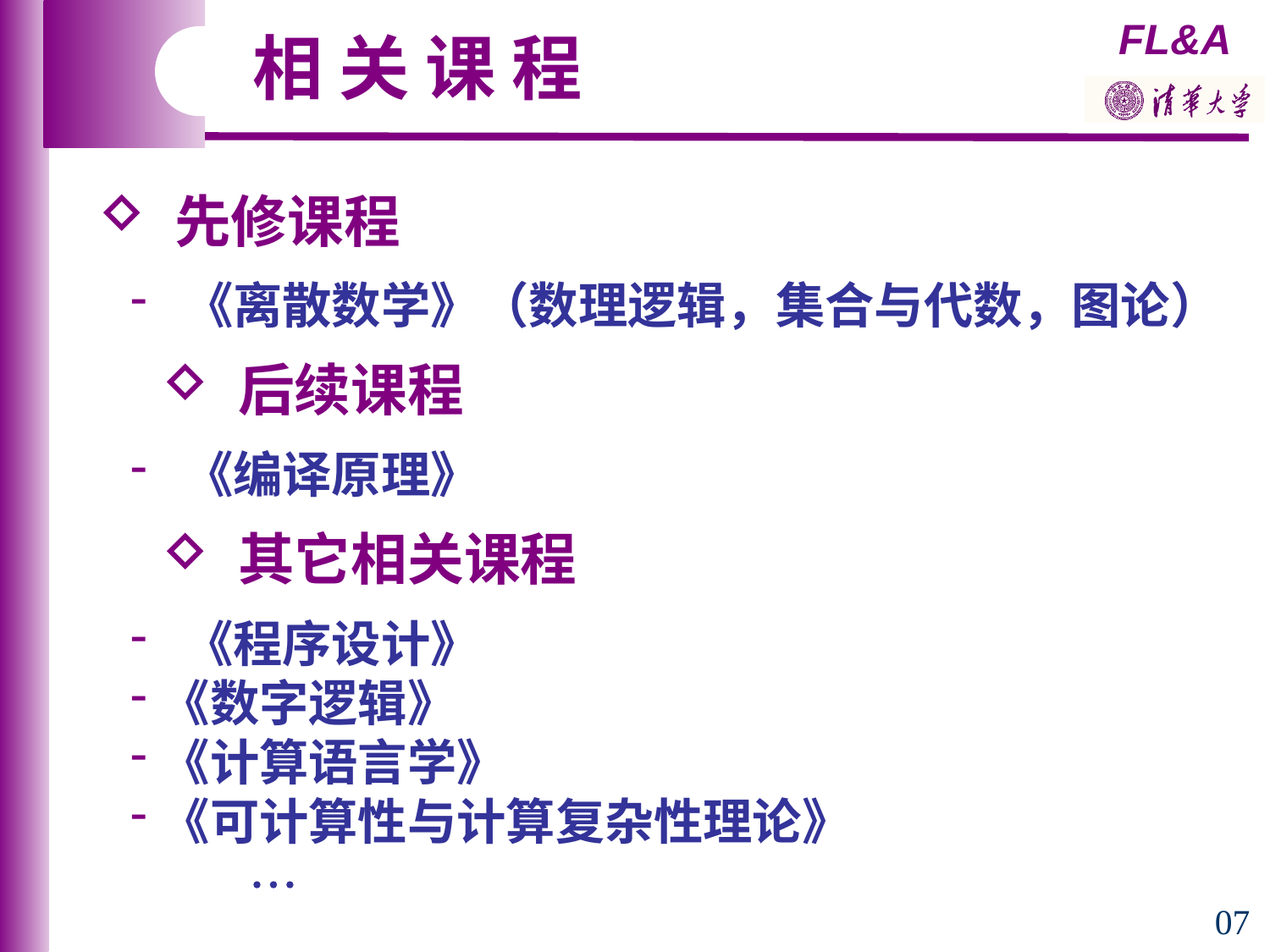

相 关 课 程
 先修课程

 《离散数学》（数理逻辑，集合与代数，图论）

 后续课程

 《编译原理》

 其它相关课程

 《程序设计》
《数字逻辑》
《计算语言学》
《可计算性与计算复杂性理论》
   …
07